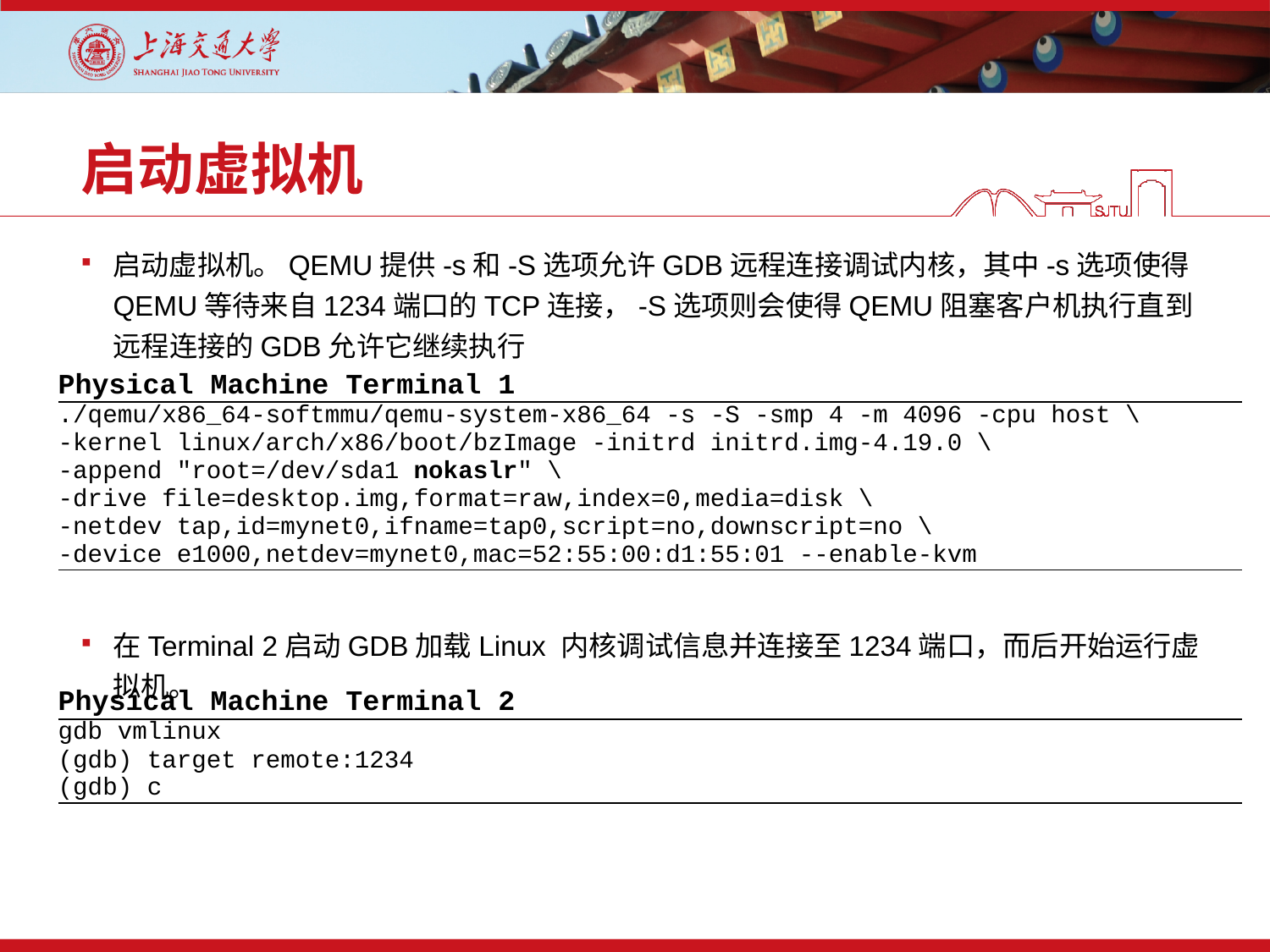

# 启动虚拟机
启动虚拟机。QEMU提供-s和-S选项允许GDB远程连接调试内核，其中-s选项使得QEMU等待来自1234端口的TCP连接，-S选项则会使得QEMU阻塞客户机执行直到远程连接的GDB允许它继续执行
| Physical Machine Terminal 1 |
| --- |
| ./qemu/x86\_64-softmmu/qemu-system-x86\_64 -s -S -smp 4 -m 4096 -cpu host \ -kernel linux/arch/x86/boot/bzImage -initrd initrd.img-4.19.0 \ -append "root=/dev/sda1 nokaslr" \ -drive file=desktop.img,format=raw,index=0,media=disk \ -netdev tap,id=mynet0,ifname=tap0,script=no,downscript=no \ -device e1000,netdev=mynet0,mac=52:55:00:d1:55:01 --enable-kvm |
在Terminal 2启动GDB加载Linux 内核调试信息并连接至1234端口，而后开始运行虚拟机。
| Physical Machine Terminal 2 |
| --- |
| gdb vmlinux (gdb) target remote:1234 (gdb) c |